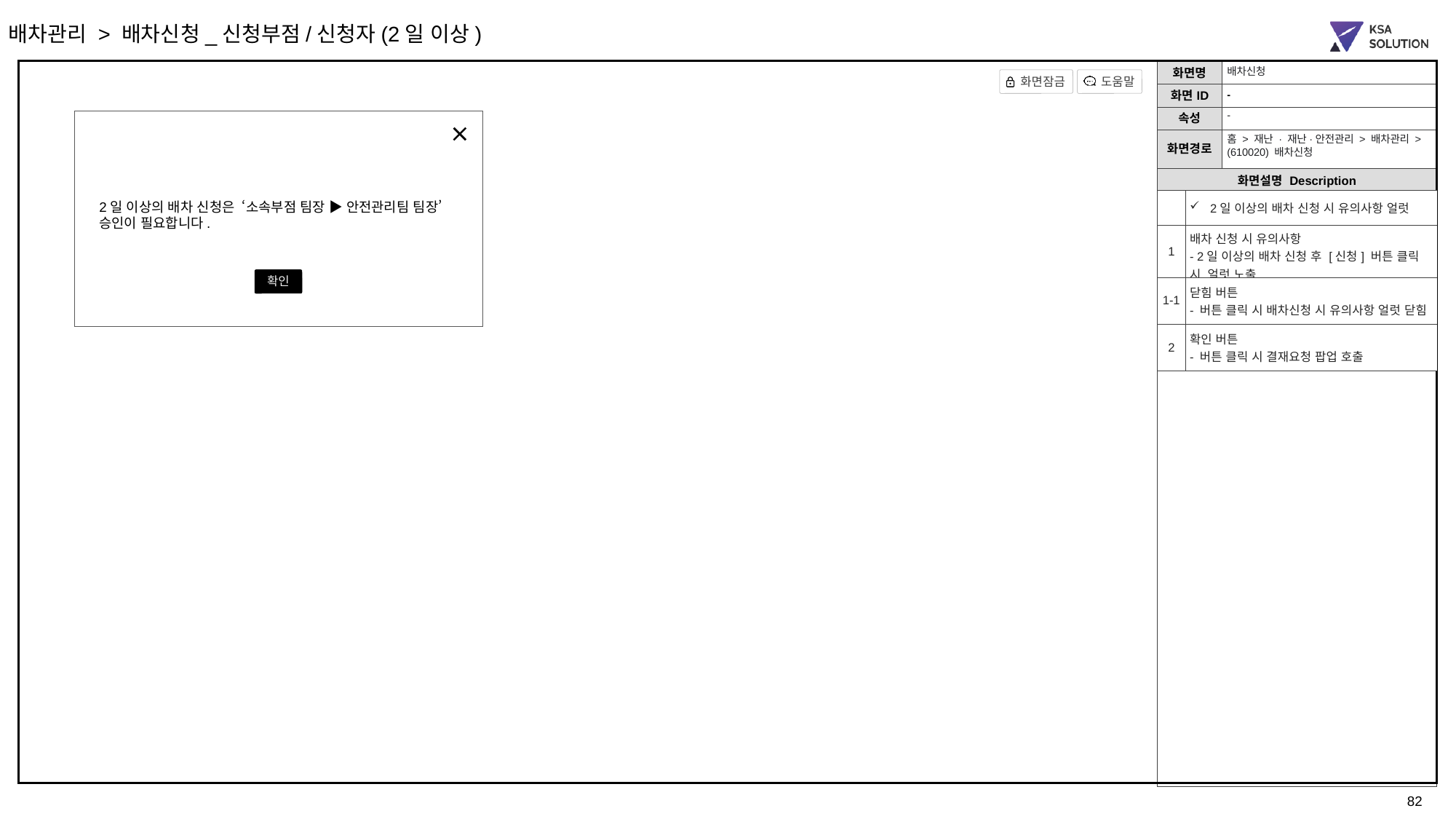

배차관리 > 배차신청_신청부점/신청자(2일 이상)
배차신청
-
-

2일 이상의 배차 신청은  ‘소속부점 팀장 ▶ 안전관리팀 팀장’ 승인이 필요합니다.
확인
홈 > 재난 · 재난·안전관리 > 배차관리 > (610020) 배차신청
|  | 2일 이상의 배차 신청 시 유의사항 얼럿 |
| --- | --- |
| 1 | 배차 신청 시 유의사항 - 2일 이상의 배차 신청 후 [신청] 버튼 클릭 시 얼럿 노출 |
| 1-1 | 닫힘 버튼 - 버튼 클릭 시 배차신청 시 유의사항 얼럿 닫힘 |
| 2 | 확인 버튼 - 버튼 클릭 시 결재요청 팝업 호출 |